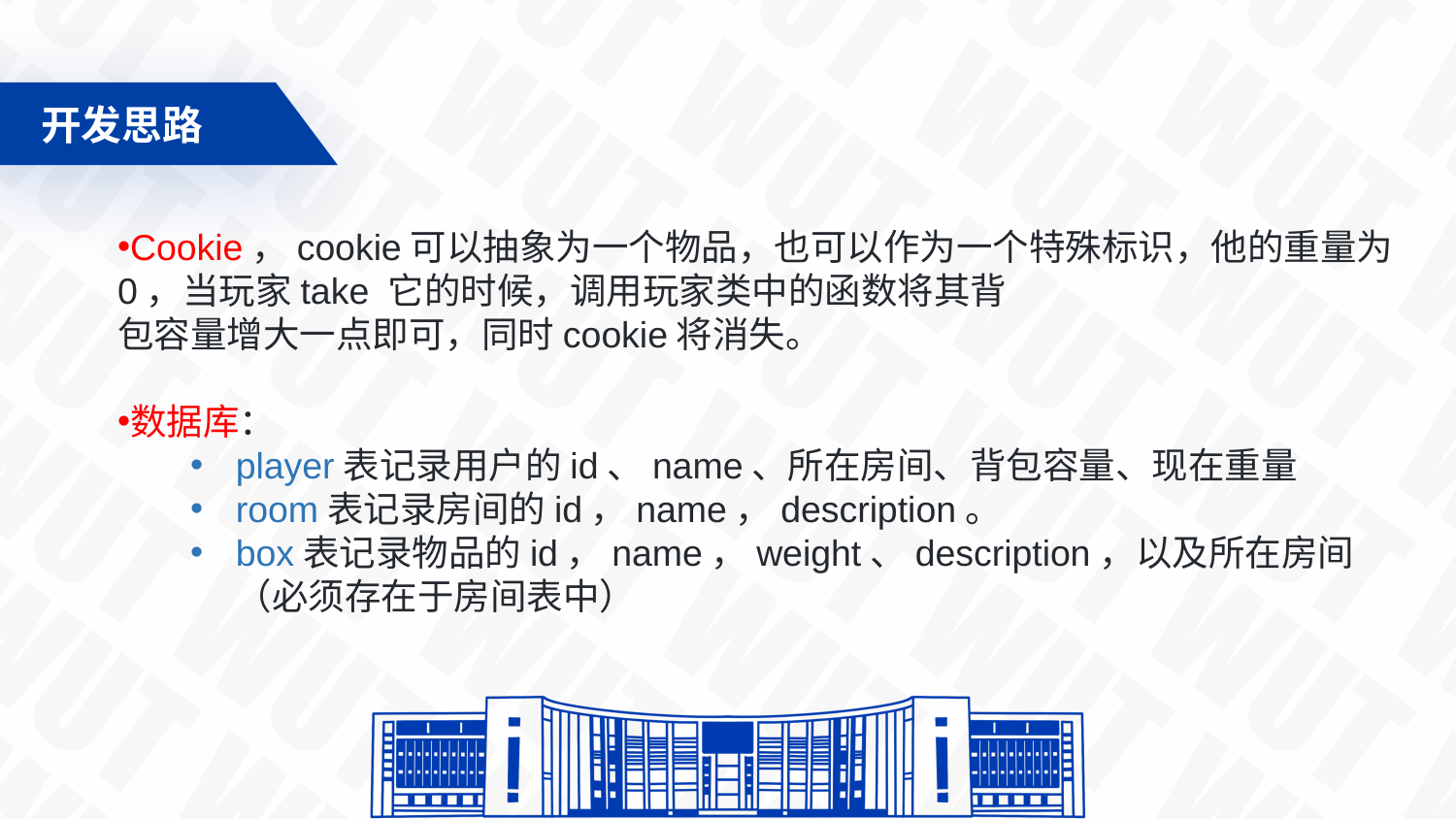

开发思路
Cookie，cookie可以抽象为一个物品，也可以作为一个特殊标识，他的重量为0，当玩家take 它的时候，调用玩家类中的函数将其背
包容量增大一点即可，同时cookie将消失。

数据库：
player表记录用户的id、name、所在房间、背包容量、现在重量
room表记录房间的id，name，description。
box表记录物品的id，name，weight、description，以及所在房间（必须存在于房间表中）